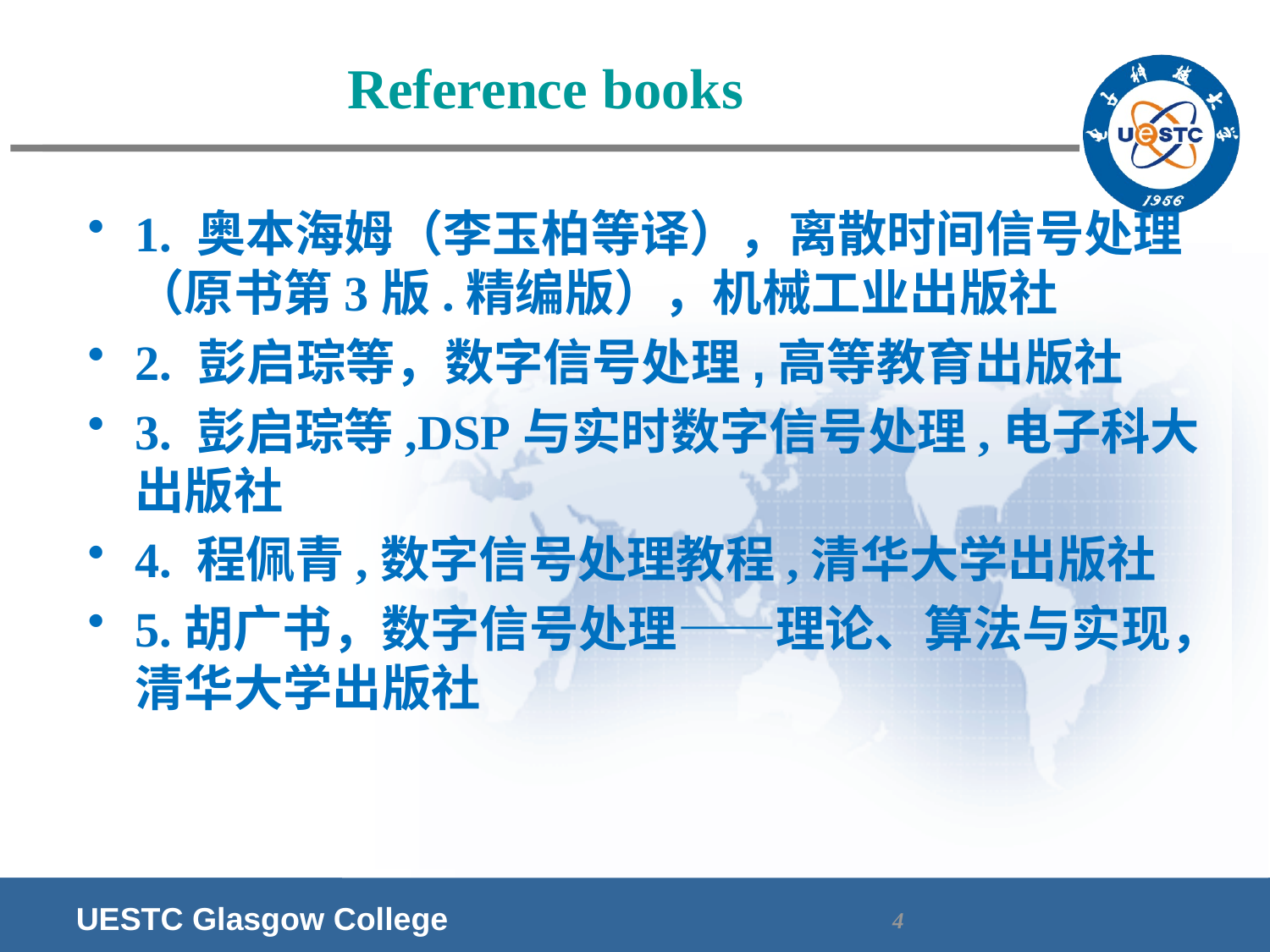

Reference books
# 1. 奥本海姆（李玉柏等译），离散时间信号处理（原书第3版.精编版），机械工业出版社
2. 彭启琮等，数字信号处理,高等教育出版社
3. 彭启琮等,DSP与实时数字信号处理,电子科大出版社
4. 程佩青,数字信号处理教程,清华大学出版社
5.胡广书，数字信号处理——理论、算法与实现，清华大学出版社